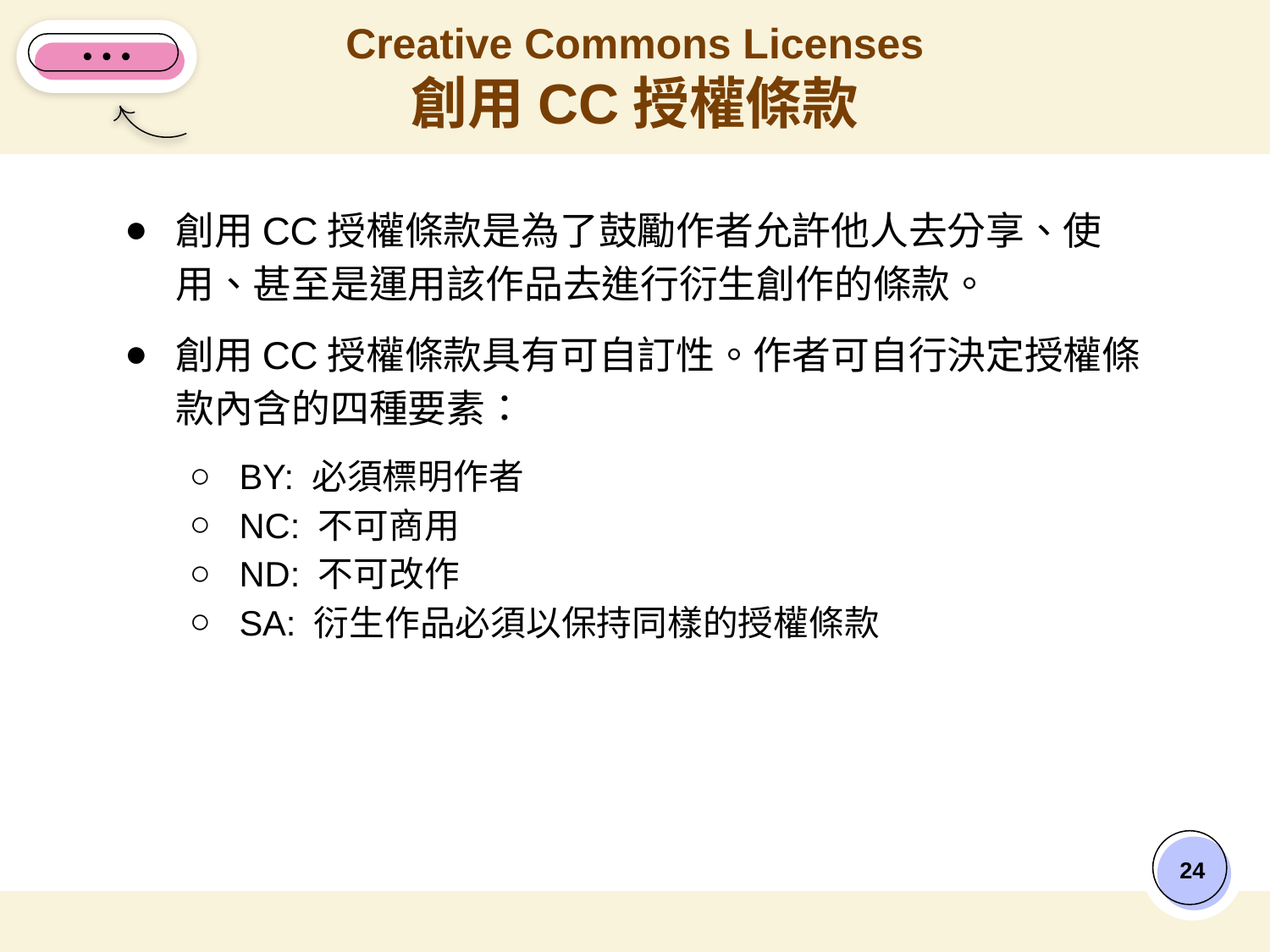

# Creative Commons Licenses
創用CC授權條款
創用CC授權條款是為了鼓勵作者允許他人去分享、使用、甚至是運用該作品去進行衍生創作的條款。
創用CC授權條款具有可自訂性。作者可自行決定授權條款內含的四種要素：
BY: 必須標明作者
NC: 不可商用
ND: 不可改作
SA: 衍生作品必須以保持同樣的授權條款

24